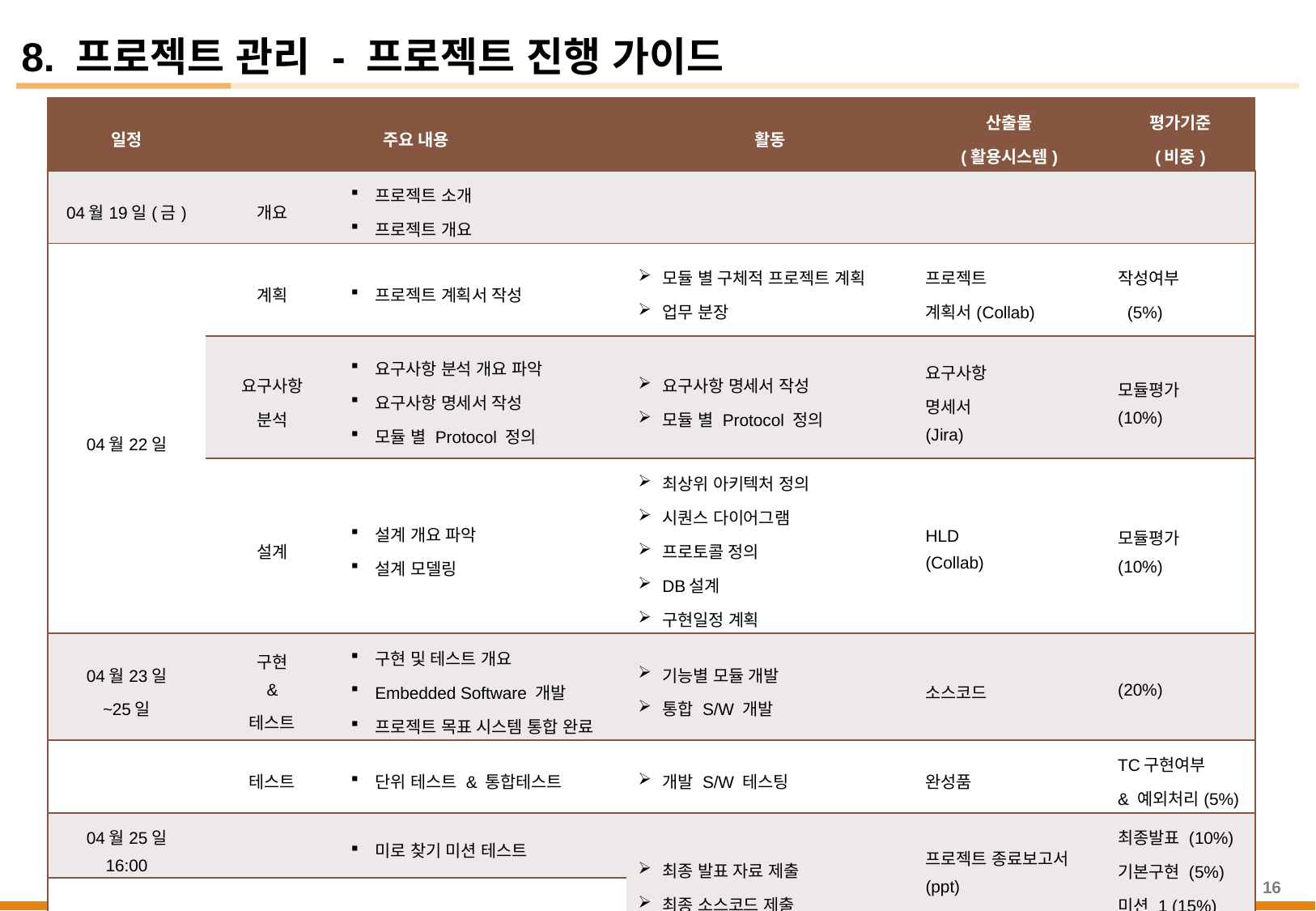

8. 프로젝트 관리 - 프로젝트 진행 가이드

| 일정 | 주요 내용 |  | 활동 | 산출물 (활용시스템) | 평가기준 (비중) |
| --- | --- | --- | --- | --- | --- |
| 04월19일(금) | 개요 | 프로젝트 소개 프로젝트 개요 |  |  |  |
| 04월22일 | 계획 | 프로젝트 계획서 작성 | 모듈 별 구체적 프로젝트 계획 업무 분장 | 프로젝트 계획서(Collab) | 작성여부 (5%) |
|  | 요구사항 분석 | 요구사항 분석 개요 파악 요구사항 명세서 작성 모듈 별 Protocol 정의 | 요구사항 명세서 작성 모듈 별 Protocol 정의 | 요구사항 명세서 (Jira) | 모듈평가 (10%) |
|  | 설계 | 설계 개요 파악 설계 모델링 | 최상위 아키텍처 정의 시퀀스 다이어그램 프로토콜 정의 DB설계 구현일정 계획 | HLD (Collab) | 모듈평가 (10%) |
| 04월23일 ~25일 | 구현 & 테스트 | 구현 및 테스트 개요 Embedded Software 개발 프로젝트 목표 시스템 통합 완료 | 기능별 모듈 개발 통합 S/W 개발 | 소스코드 | (20%) |
|  | 테스트 | 단위 테스트 & 통합테스트 | 개발 S/W 테스팅 | 완성품 | TC구현여부 & 예외처리(5%) |
| 04월25일 16:00 |  | 미로 찾기 미션 테스트 | 최종 발표 자료 제출 최종 소스코드 제출 시연 동영상 제출 | 프로젝트 종료보고서 (ppt) | 최종발표 (10%) 기본구현 (5%) 미션 1 (15%) |
| 04월6일 오전 | 최종 발표 | 프로젝트 종료 보고서 발표 라인 트레이서 꼬리잡기 대항전 |  |  |  |
|  |  |  |  |  | 미션 2 (20%) |
16